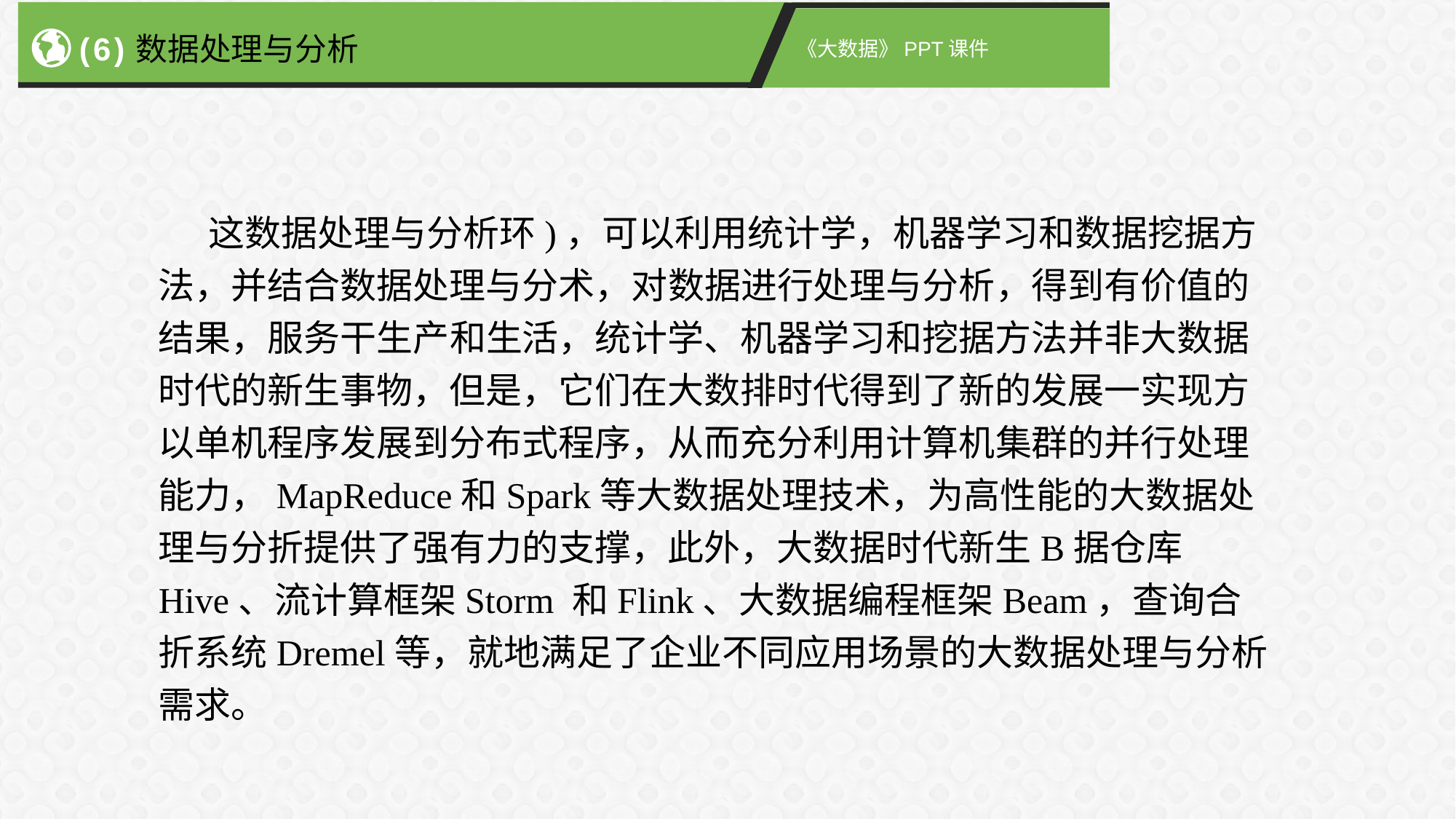

(6)数据处理与分析

《大数据》PPT课件
       这数据处理与分析环)，可以利用统计学，机器学习和数据挖据方法，并结合数据处理与分术，对数据进行处理与分析，得到有价值的结果，服务干生产和生活，统计学、机器学习和挖据方法并非大数据时代的新生事物，但是，它们在大数排时代得到了新的发展一实现方以单机程序发展到分布式程序，从而充分利用计算机集群的并行处理能力，MapReduce和Spark等大数据处理技术，为高性能的大数据处理与分折提供了强有力的支撑，此外，大数据时代新生B据仓库Hive、流计算框架Storm 和Flink、大数据编程框架Beam，查询合折系统Dremel等，就地满足了企业不同应用场景的大数据处理与分析需求。